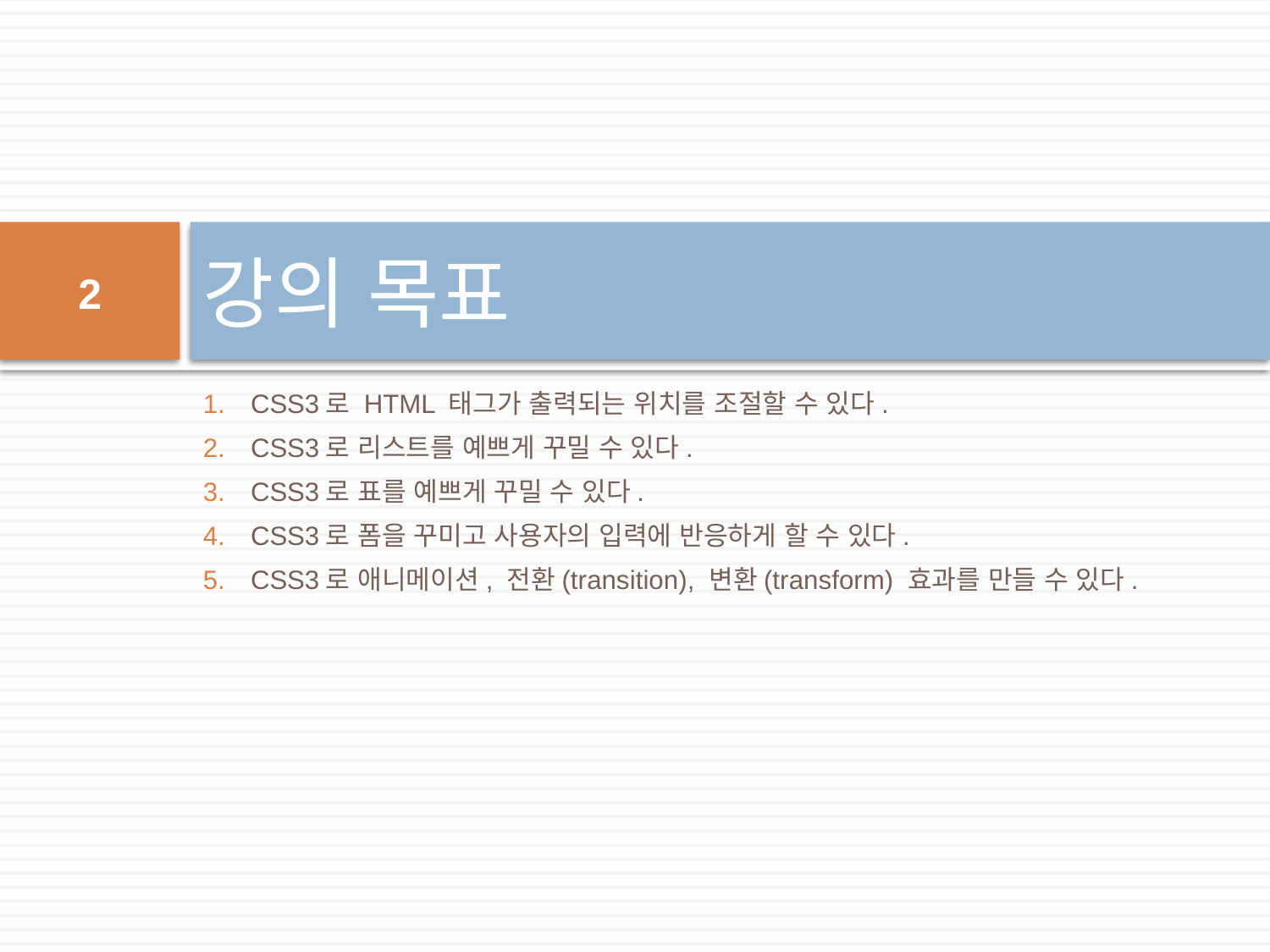

# 강의 목표
2
CSS3로 HTML 태그가 출력되는 위치를 조절할 수 있다.
CSS3로 리스트를 예쁘게 꾸밀 수 있다.
CSS3로 표를 예쁘게 꾸밀 수 있다.
CSS3로 폼을 꾸미고 사용자의 입력에 반응하게 할 수 있다.
CSS3로 애니메이션, 전환(transition), 변환(transform) 효과를 만들 수 있다.